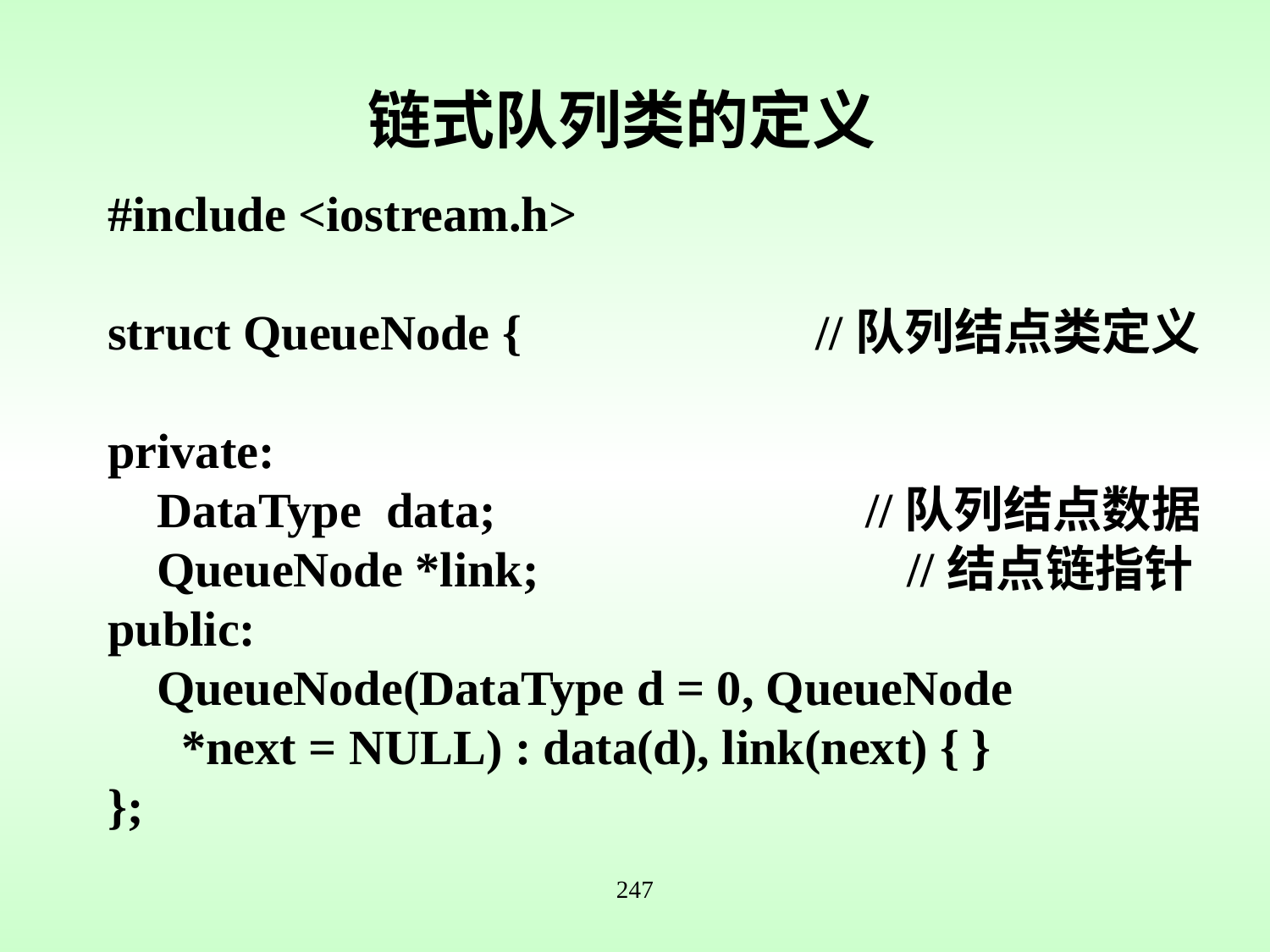

# 链式队列类的定义
#include <iostream.h>

struct QueueNode {                        //队列结点类定义
private:
    DataType  data;		          //队列结点数据
    QueueNode *link;                              //结点链指针
public:
    QueueNode(DataType d = 0, QueueNode
      *next = NULL) : data(d), link(next) { }
};
247